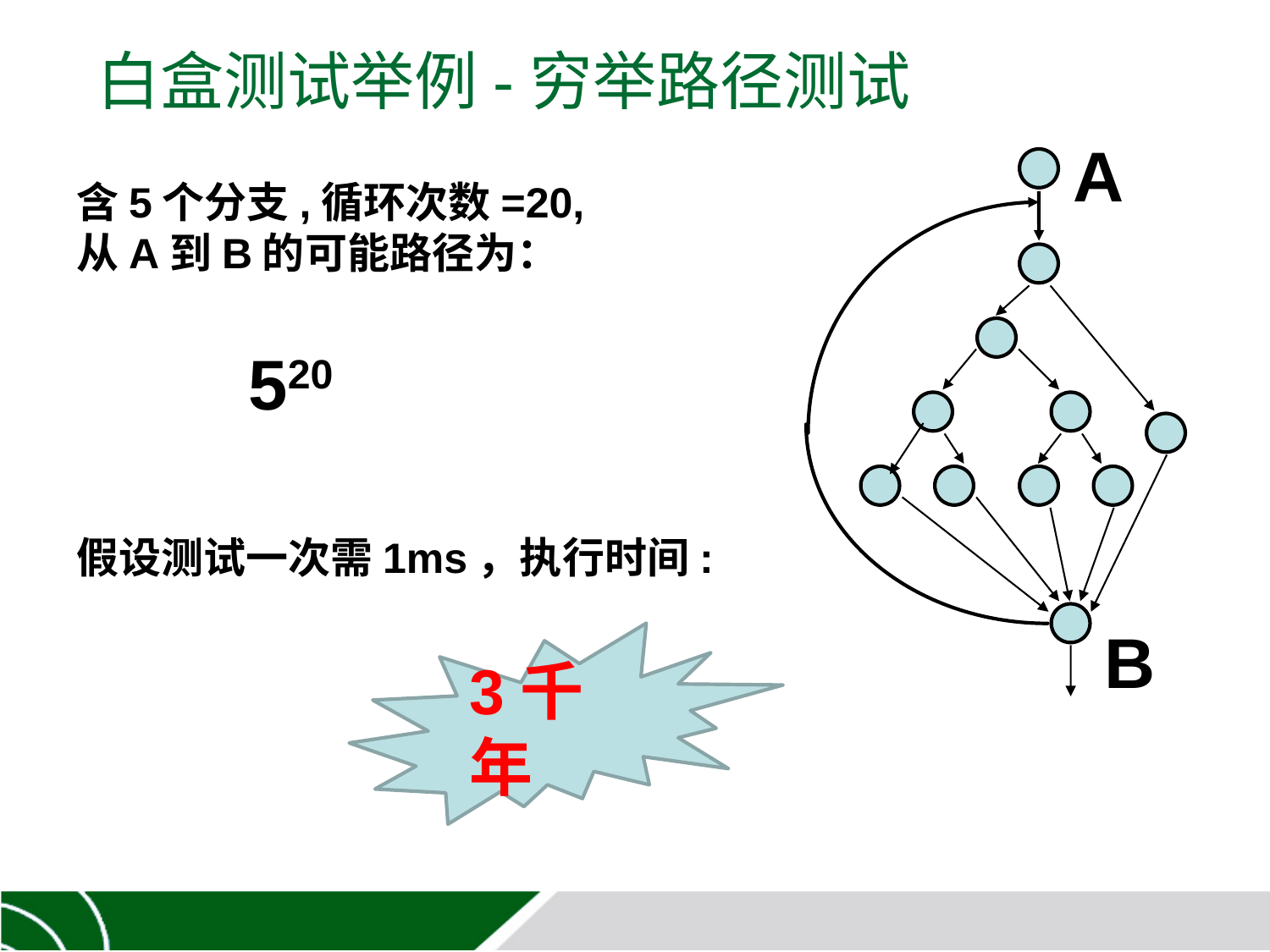

# 白盒测试举例-穷举路径测试
A

B

含5个分支,循环次数=20,
从A到B的可能路径为：

假设测试一次需1ms，执行时间:
520
3千年